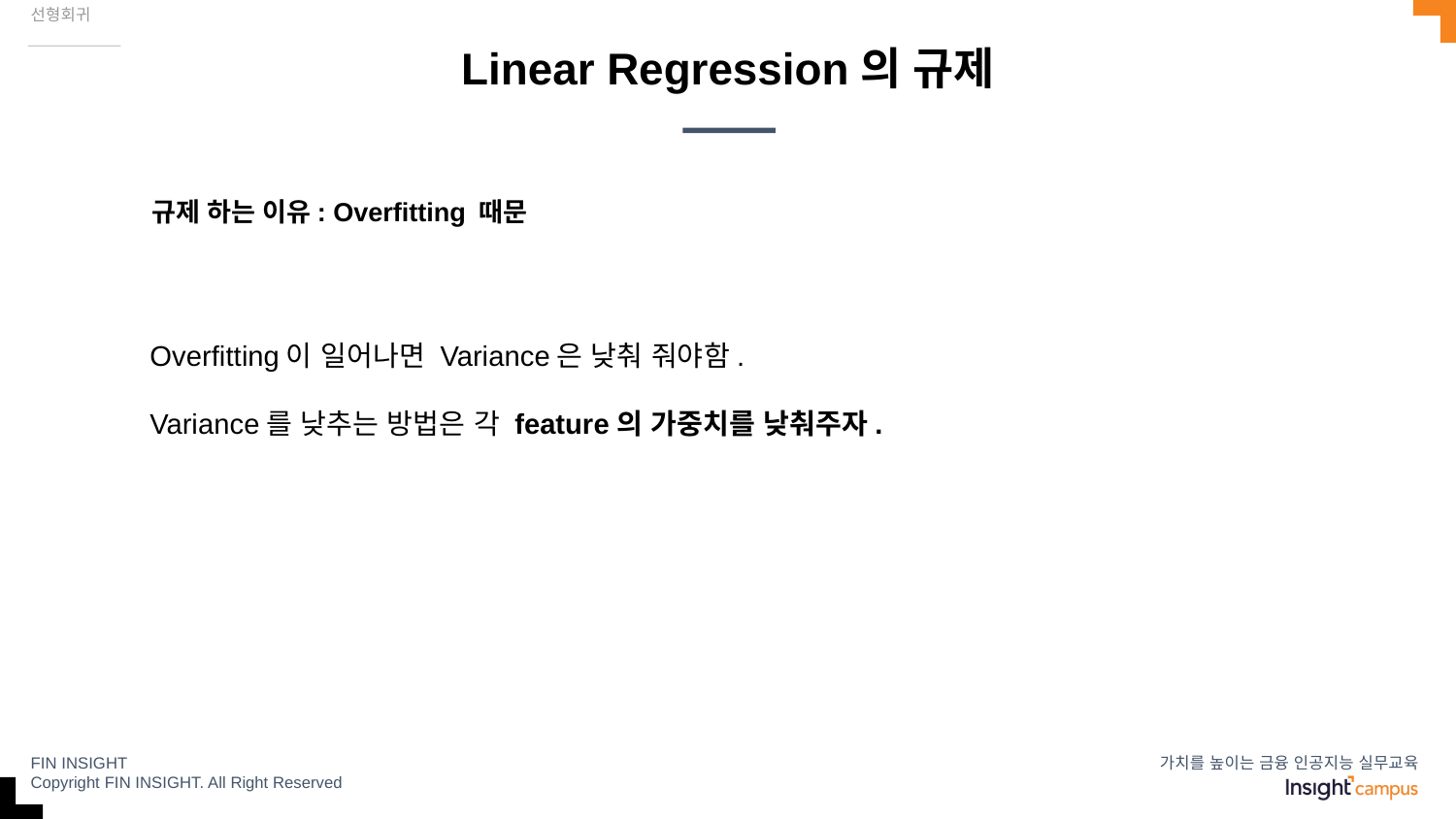

선형회귀
# Linear Regression의 규제
규제 하는 이유: Overfitting 때문

Overfitting이 일어나면 Variance은 낮춰 줘야함.

Variance를 낮추는 방법은 각 feature의 가중치를 낮춰주자.